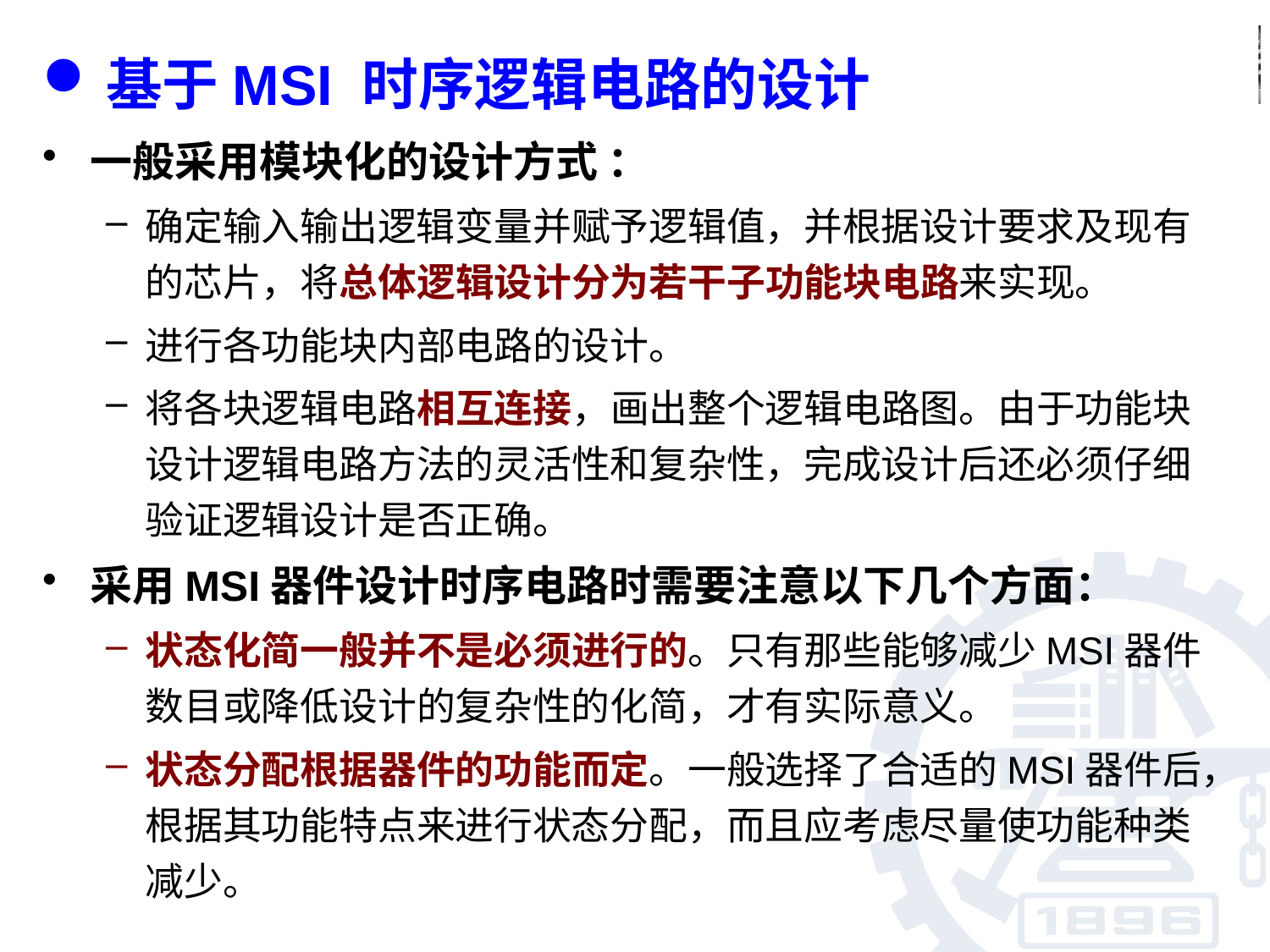

基于MSI 时序逻辑电路的设计
一般采用模块化的设计方式 ：
确定输入输出逻辑变量并赋予逻辑值，并根据设计要求及现有的芯片，将总体逻辑设计分为若干子功能块电路来实现。
进行各功能块内部电路的设计。
将各块逻辑电路相互连接，画出整个逻辑电路图。由于功能块设计逻辑电路方法的灵活性和复杂性，完成设计后还必须仔细验证逻辑设计是否正确。
采用MSI器件设计时序电路时需要注意以下几个方面：
状态化简一般并不是必须进行的。只有那些能够减少MSI器件数目或降低设计的复杂性的化简，才有实际意义。
状态分配根据器件的功能而定。一般选择了合适的MSI器件后，根据其功能特点来进行状态分配，而且应考虑尽量使功能种类减少。